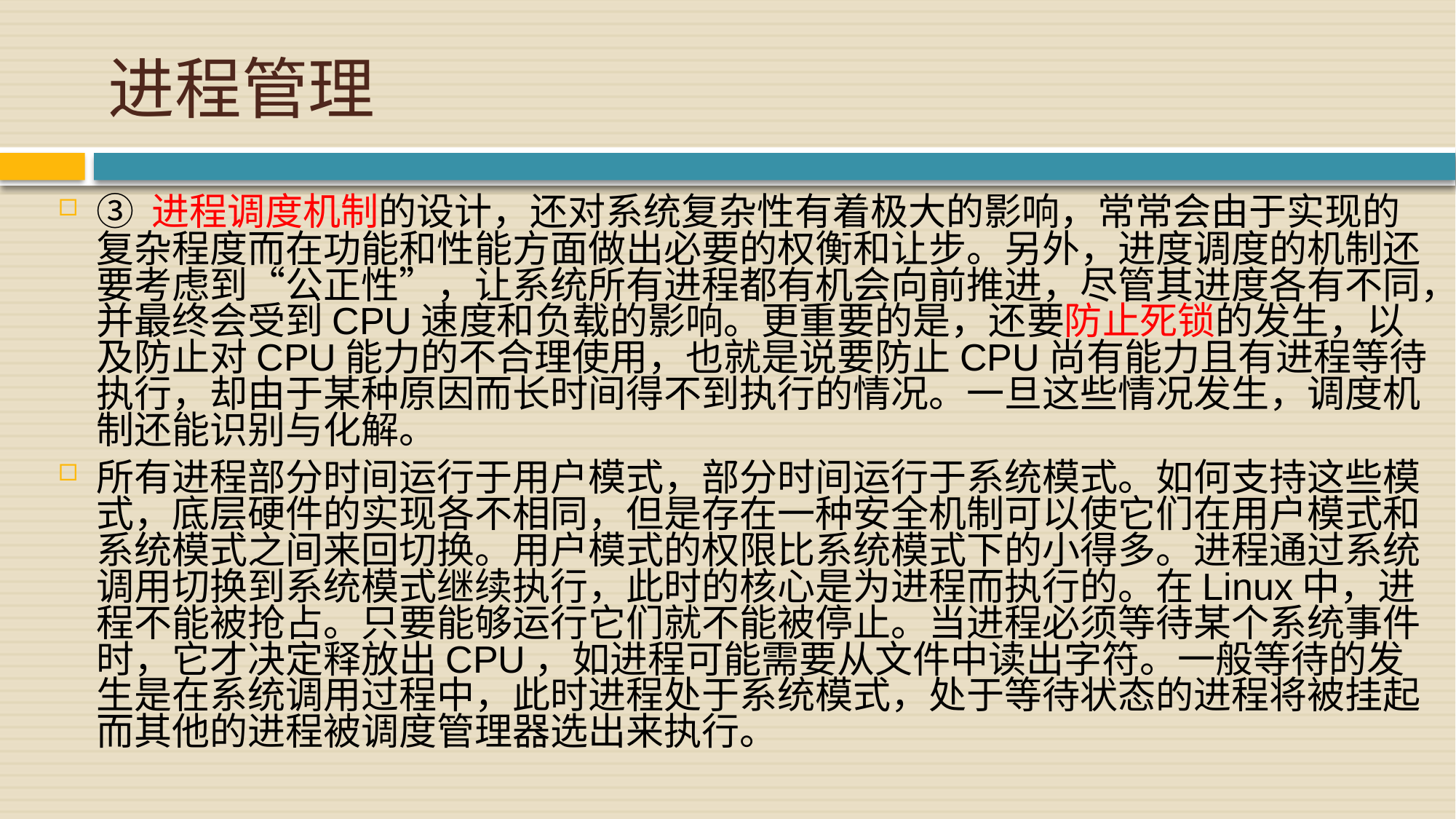

# 进程管理
③ 进程调度机制的设计，还对系统复杂性有着极大的影响，常常会由于实现的复杂程度而在功能和性能方面做出必要的权衡和让步。另外，进度调度的机制还要考虑到“公正性”，让系统所有进程都有机会向前推进，尽管其进度各有不同，并最终会受到CPU速度和负载的影响。更重要的是，还要防止死锁的发生，以及防止对CPU能力的不合理使用，也就是说要防止CPU尚有能力且有进程等待执行，却由于某种原因而长时间得不到执行的情况。一旦这些情况发生，调度机制还能识别与化解。
所有进程部分时间运行于用户模式，部分时间运行于系统模式。如何支持这些模式，底层硬件的实现各不相同，但是存在一种安全机制可以使它们在用户模式和系统模式之间来回切换。用户模式的权限比系统模式下的小得多。进程通过系统调用切换到系统模式继续执行，此时的核心是为进程而执行的。在Linux中，进程不能被抢占。只要能够运行它们就不能被停止。当进程必须等待某个系统事件时，它才决定释放出CPU，如进程可能需要从文件中读出字符。一般等待的发生是在系统调用过程中，此时进程处于系统模式，处于等待状态的进程将被挂起而其他的进程被调度管理器选出来执行。